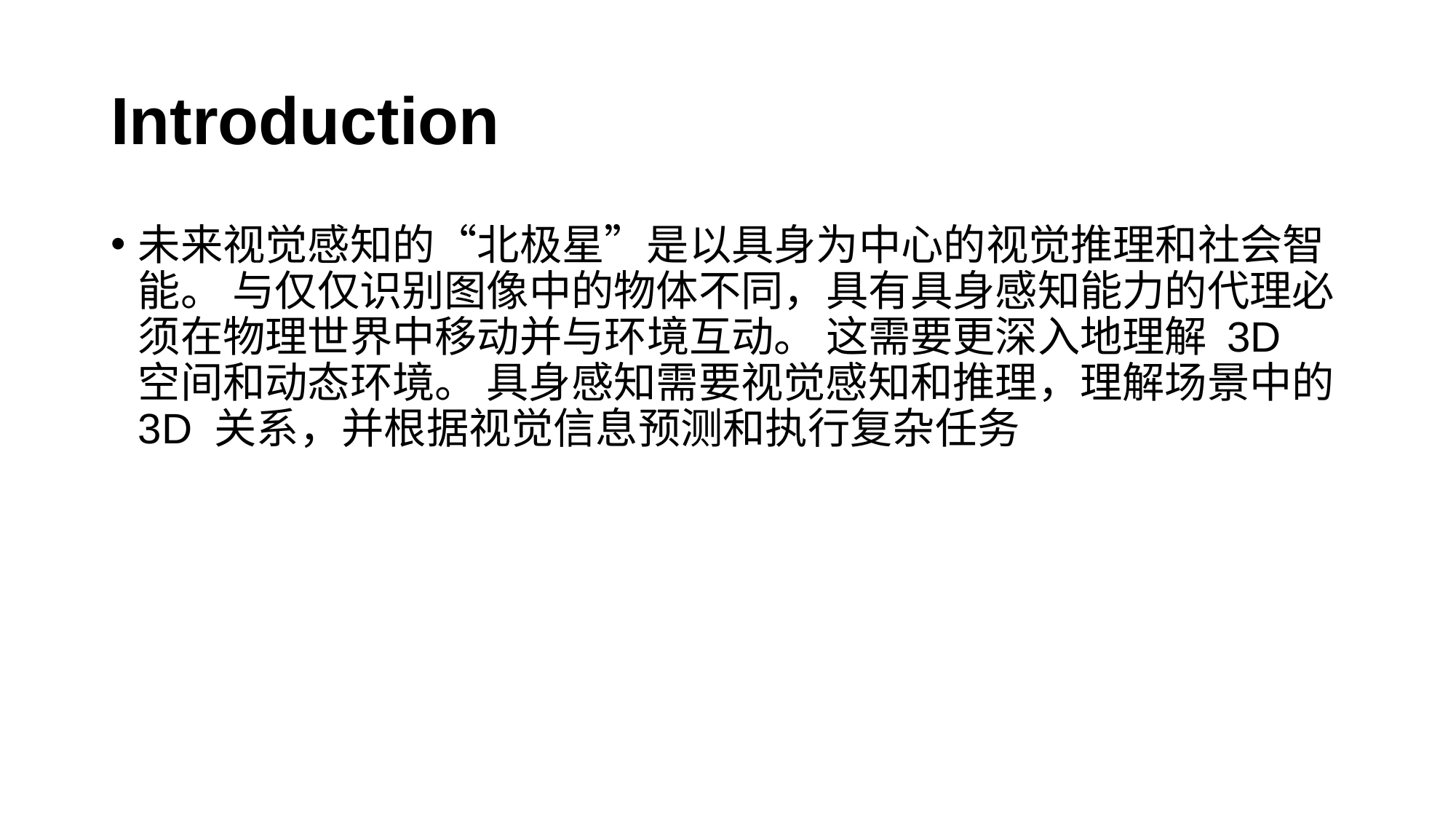

# Introduction
未来视觉感知的“北极星”是以具身为中心的视觉推理和社会智能。 与仅仅识别图像中的物体不同，具有具身感知能力的代理必须在物理世界中移动并与环境互动。 这需要更深入地理解 3D 空间和动态环境。 具身感知需要视觉感知和推理，理解场景中的 3D 关系，并根据视觉信息预测和执行复杂任务